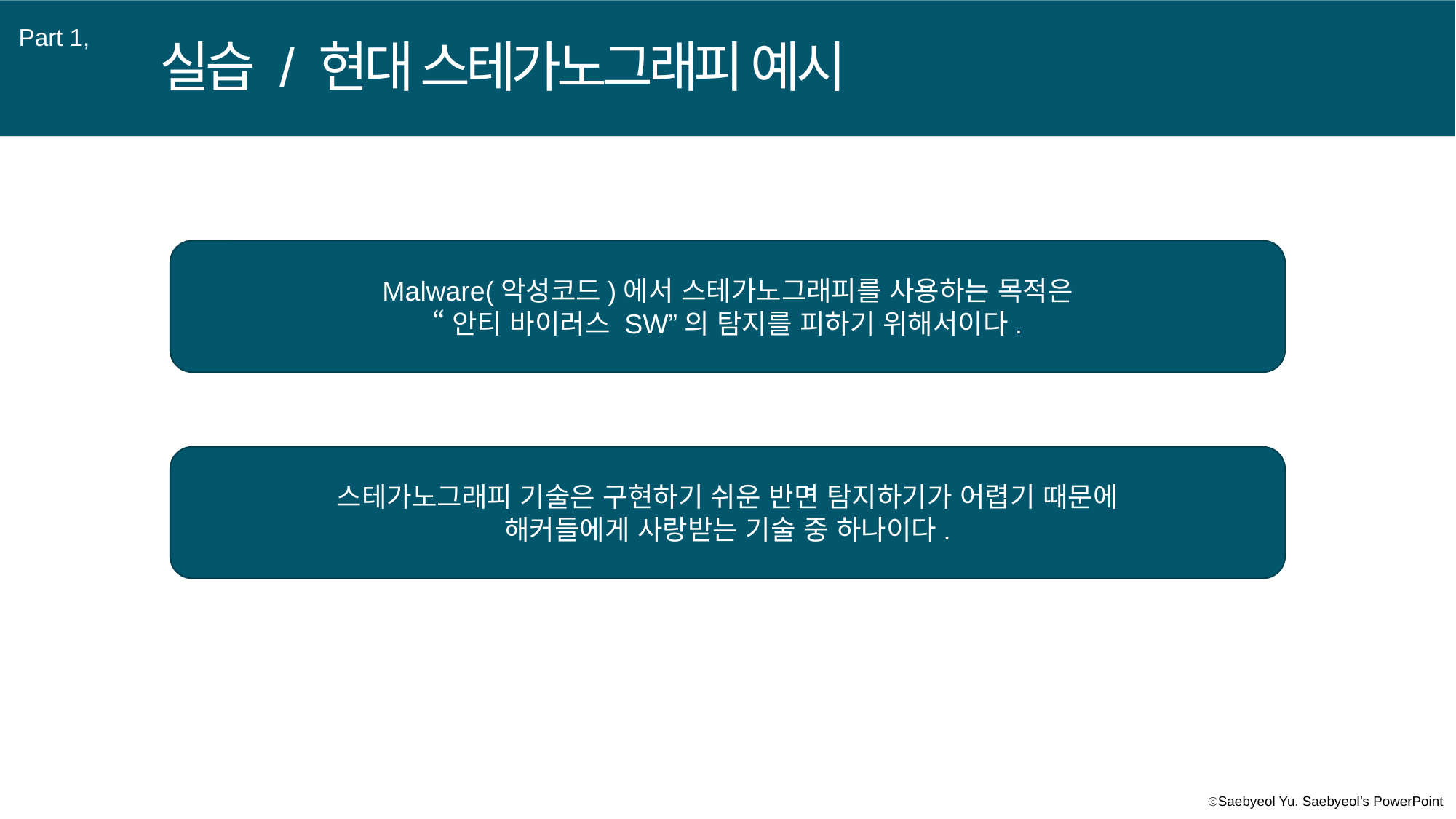

Part 1,
실습 / 현대 스테가노그래피 예시
Malware(악성코드)에서 스테가노그래피를 사용하는 목적은
“안티 바이러스 SW”의 탐지를 피하기 위해서이다.
스테가노그래피 기술은 구현하기 쉬운 반면 탐지하기가 어렵기 때문에
해커들에게 사랑받는 기술 중 하나이다.